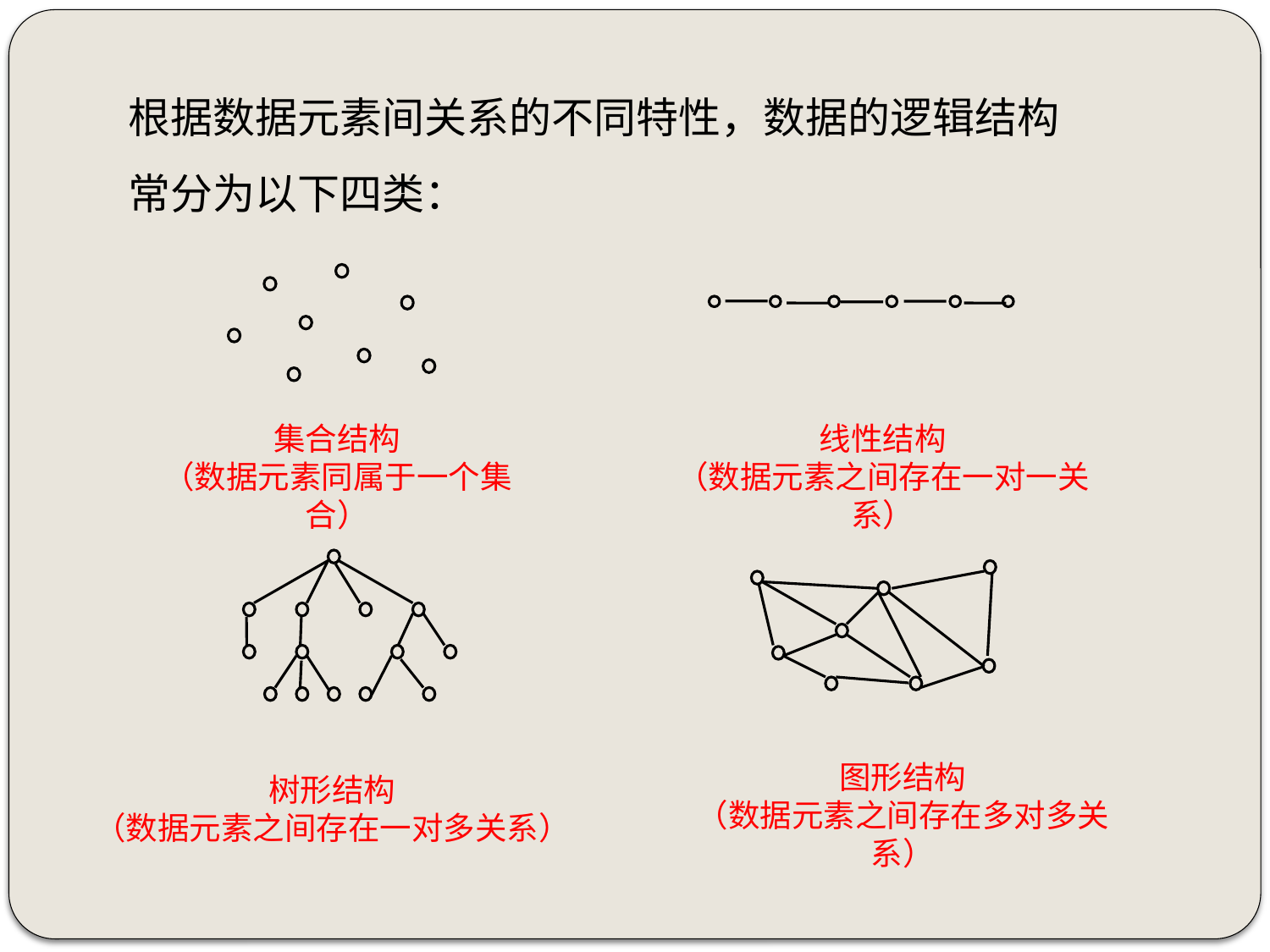

根据数据元素间关系的不同特性，数据的逻辑结构常分为以下四类：

集合结构
（数据元素同属于一个集合）

线性结构
（数据元素之间存在一对一关系）

树形结构
（数据元素之间存在一对多关系）

图形结构
（数据元素之间存在多对多关系）